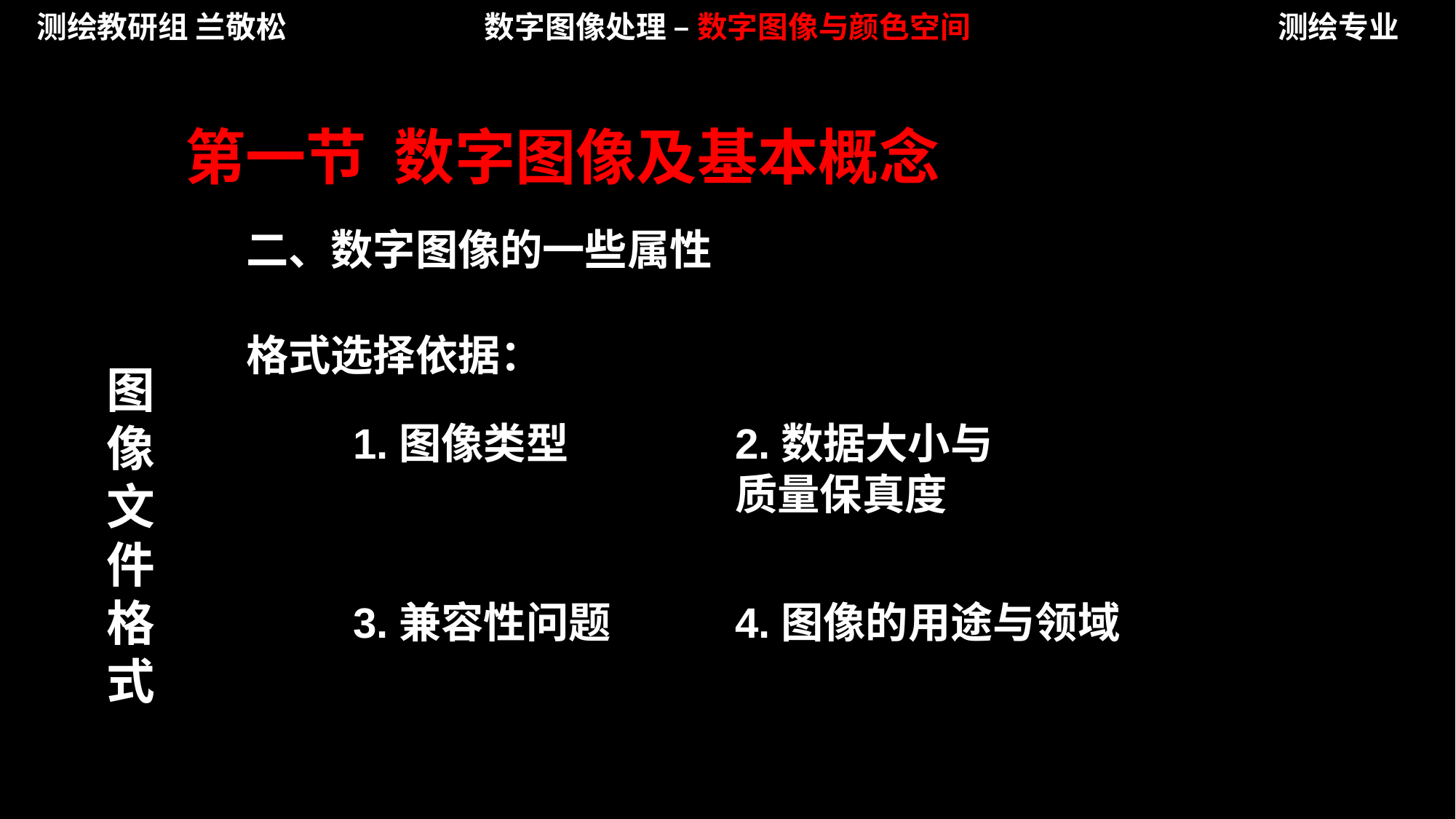

测绘教研组 兰敬松
数字图像处理 – 数字图像与颜色空间
测绘专业
第一节  数字图像及基本概念
二、数字图像的一些属性
格式选择依据：
图像文件格式
1.图像类型
2.数据大小与质量保真度
3.兼容性问题
4.图像的用途与领域